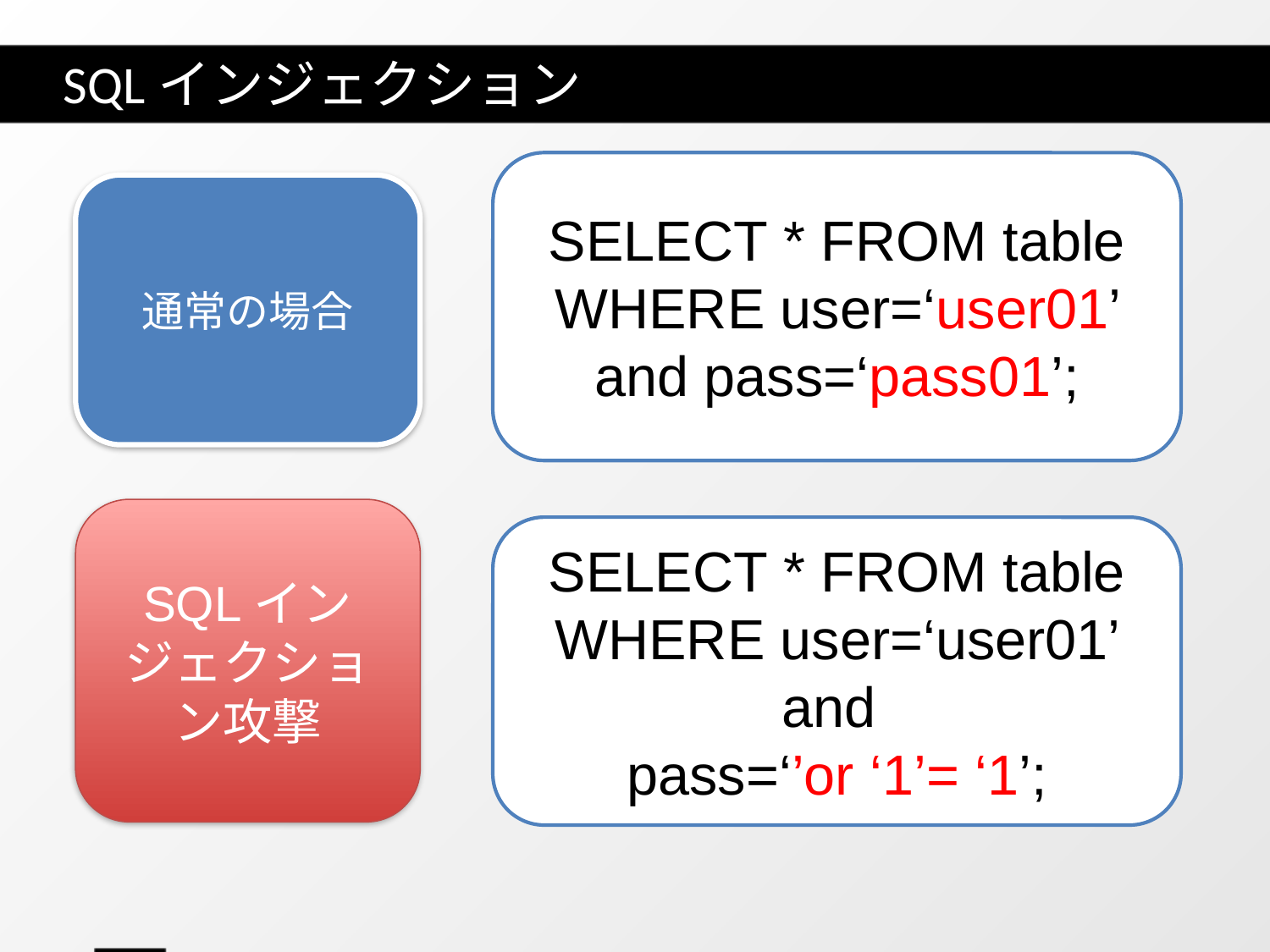

# SQLインジェクション
SELECT * FROM table
WHERE user=‘user01’ and pass=‘pass01’;
通常の場合

SQLインジェクション攻撃
SELECT * FROM table
WHERE user=‘user01’ and
pass=‘’or ‘1’= ‘1’;
ユーザー
パスワード